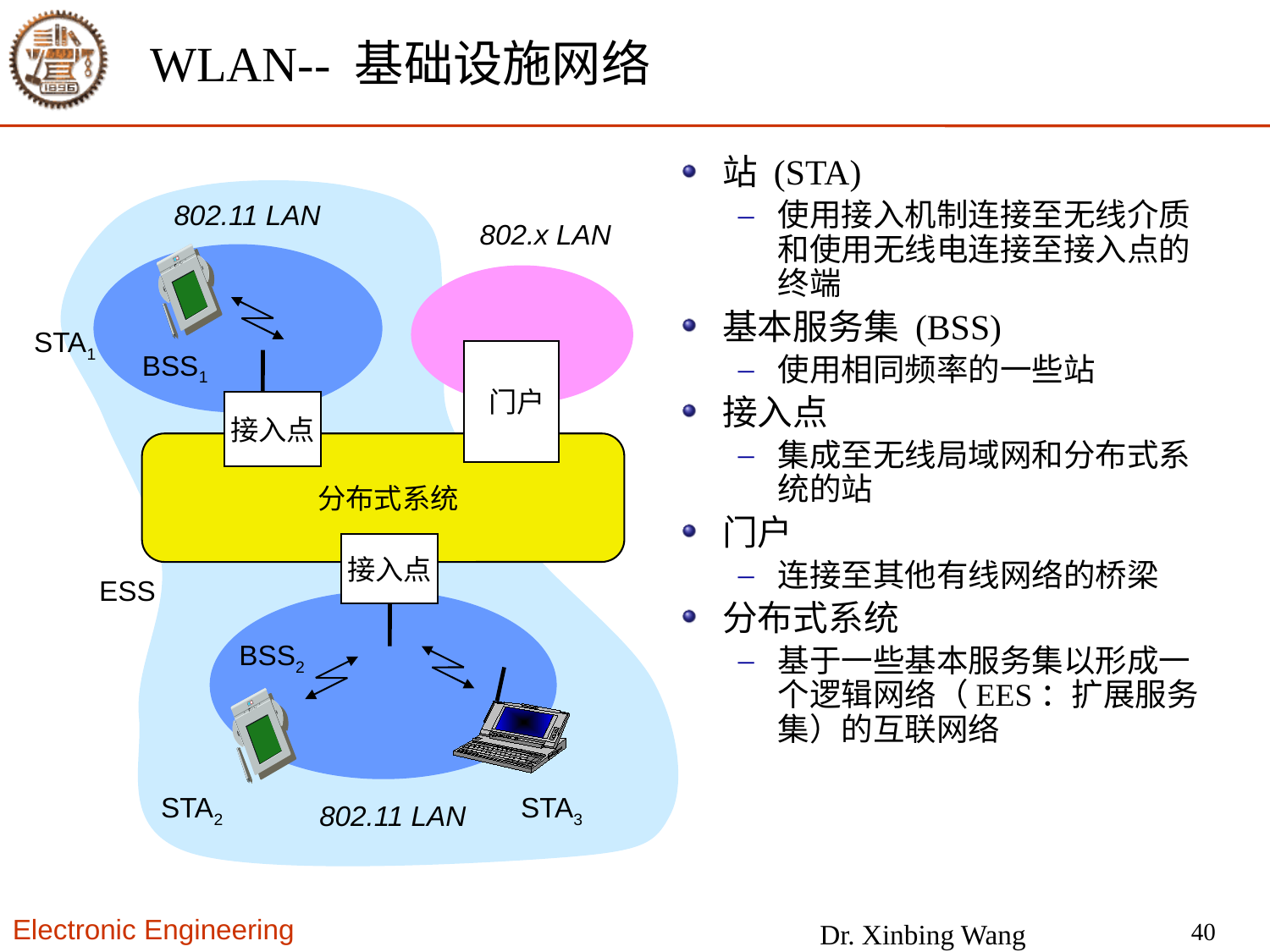

# WLAN-- 基础设施网络
站 (STA)
使用接入机制连接至无线介质和使用无线电连接至接入点的终端
基本服务集 (BSS)
使用相同频率的一些站
接入点
集成至无线局域网和分布式系统的站
门户
连接至其他有线网络的桥梁
分布式系统
基于一些基本服务集以形成一个逻辑网络（EES：扩展服务集）的互联网络

802.11 LAN
802.x LAN

STA1

 门户
BSS1

接入点

分布式系统
接入点
ESS

BSS2

STA2
STA3
802.11 LAN
40
Dr. Xinbing Wang